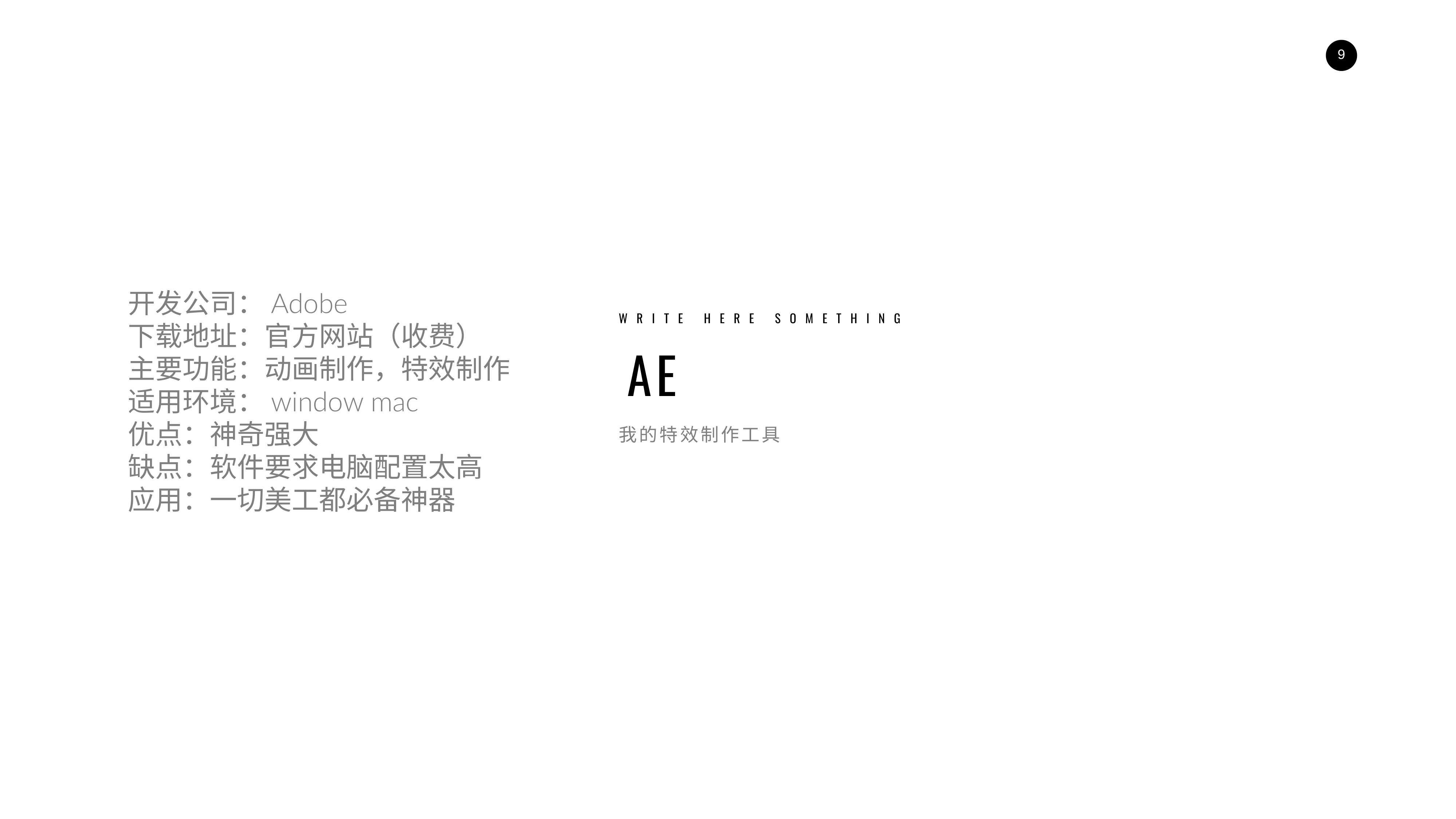

开发公司：Adobe
下载地址：官方网站（收费）
主要功能：动画制作，特效制作
适用环境：window mac
优点：神奇强大
缺点：软件要求电脑配置太高
应用：一切美工都必备神器
WRITE HERE SOMETHING
 AE
我的特效制作工具